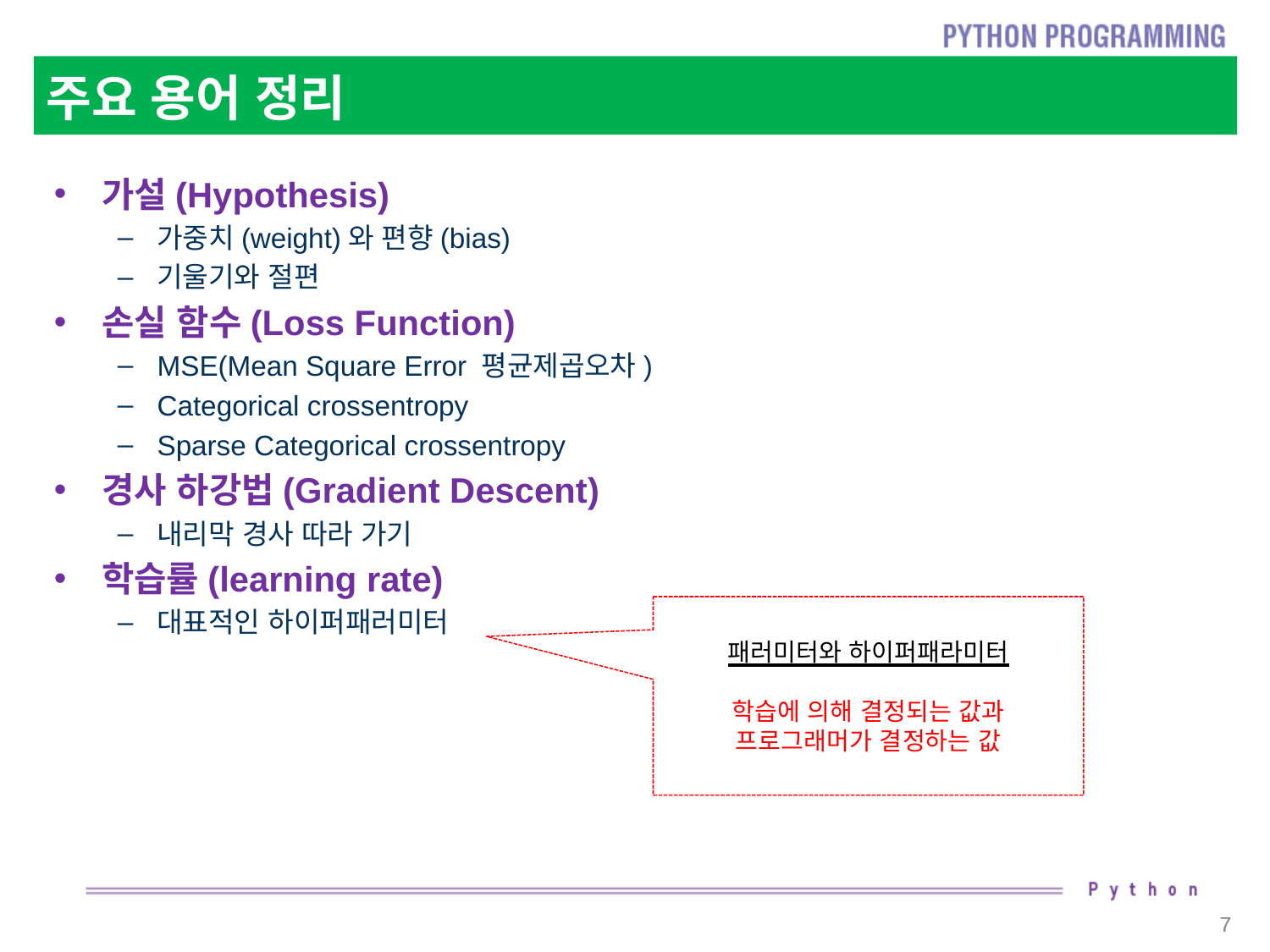

# 주요 용어 정리
가설(Hypothesis)
가중치(weight)와 편향(bias)
기울기와 절편
손실 함수(Loss Function)
MSE(Mean Square Error 평균제곱오차)
Categorical crossentropy
Sparse Categorical crossentropy
경사 하강법(Gradient Descent)
내리막 경사 따라 가기
학습률(learning rate)
대표적인 하이퍼패러미터
패러미터와 하이퍼패라미터

학습에 의해 결정되는 값과
프로그래머가 결정하는 값
7